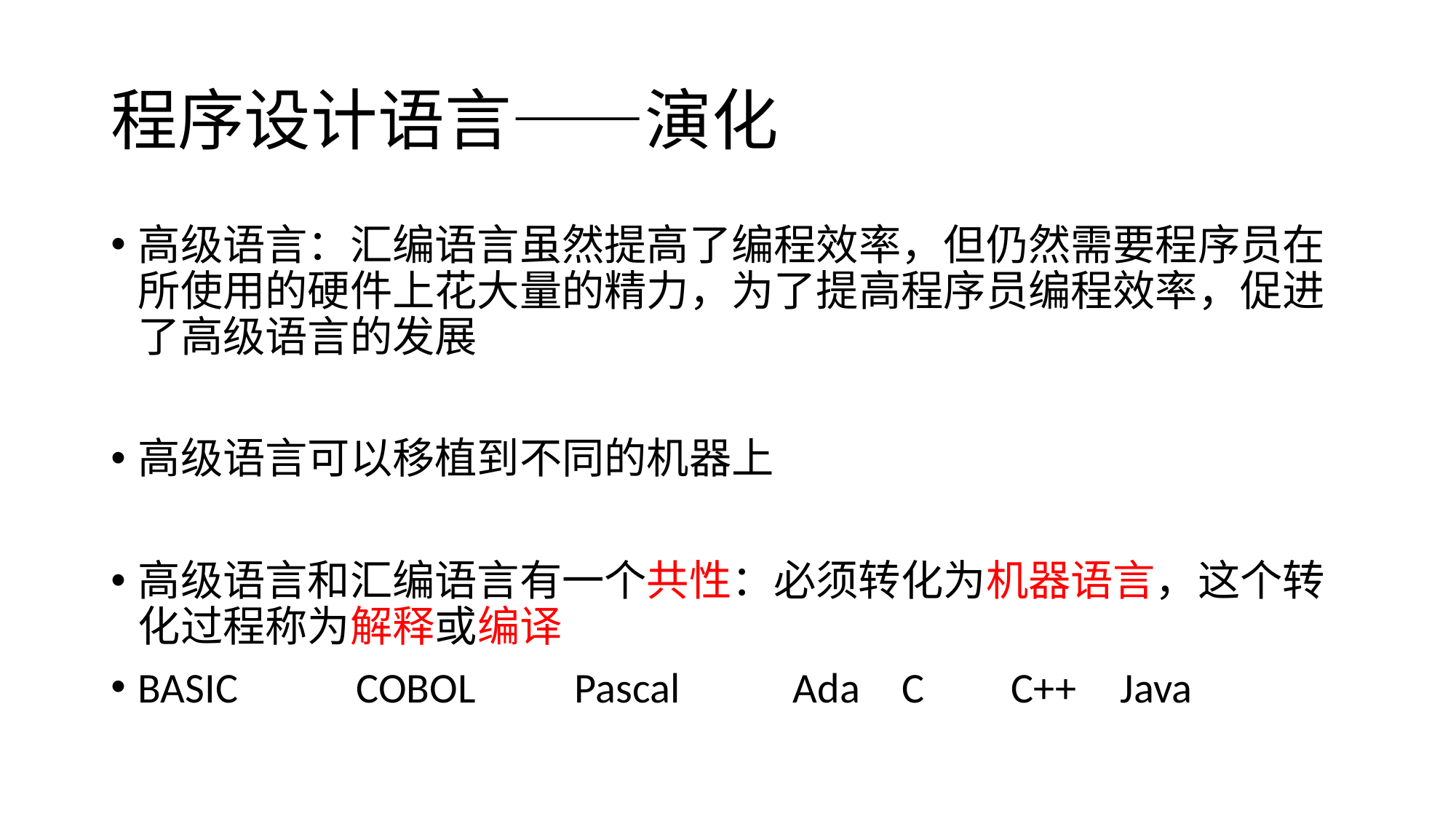

# 程序设计语言——演化
高级语言：汇编语言虽然提高了编程效率，但仍然需要程序员在所使用的硬件上花大量的精力，为了提高程序员编程效率，促进了高级语言的发展

高级语言可以移植到不同的机器上

高级语言和汇编语言有一个共性：必须转化为机器语言，这个转化过程称为解释或编译
BASIC   	COBOL	Pascal		Ada	C	C++	Java